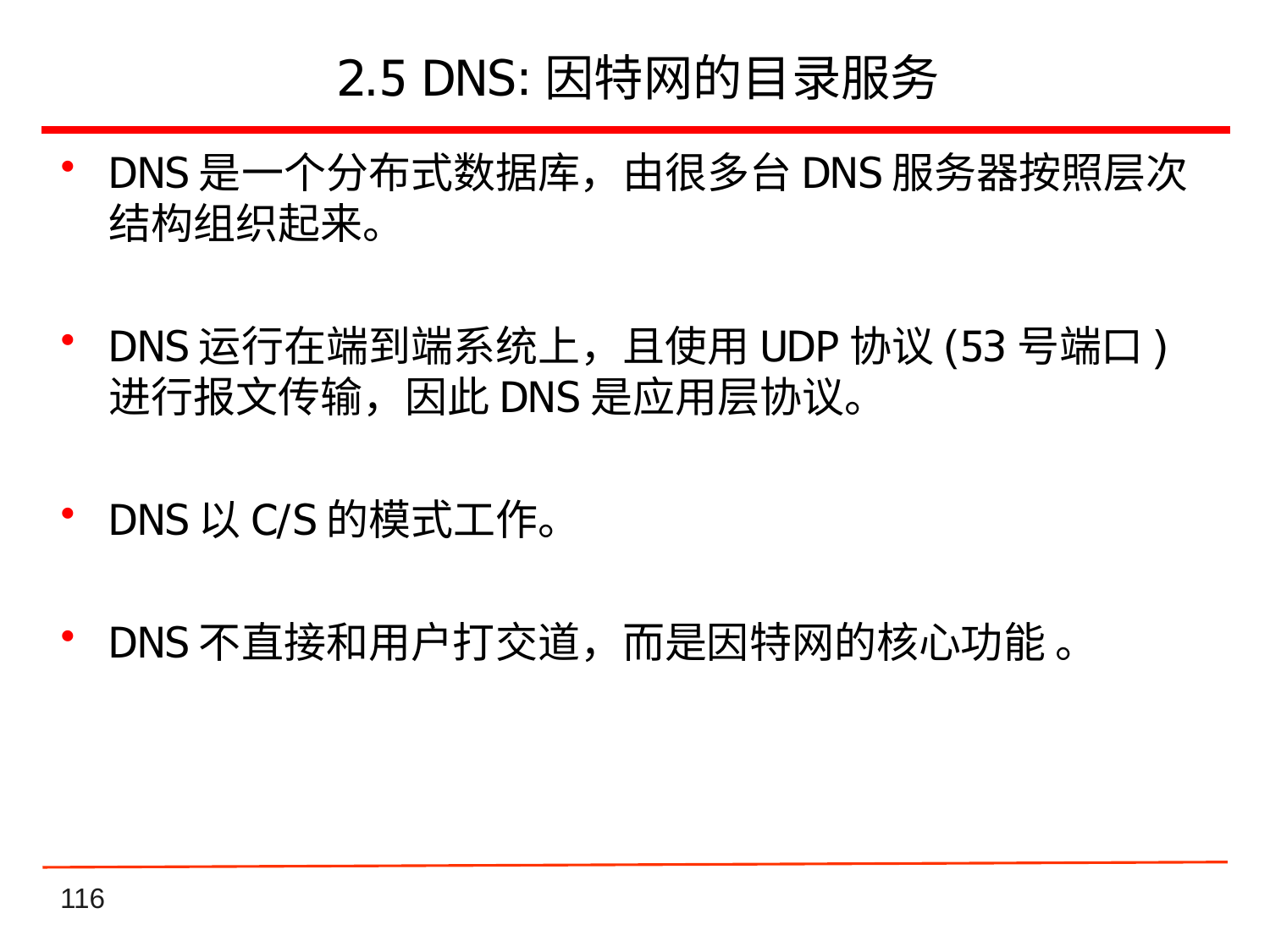

# 2.5 DNS:因特网的目录服务
DNS是一个分布式数据库，由很多台DNS服务器按照层次结构组织起来。

DNS运行在端到端系统上，且使用UDP协议(53号端口)进行报文传输，因此DNS是应用层协议。

DNS以C/S的模式工作。

DNS不直接和用户打交道，而是因特网的核心功能 。